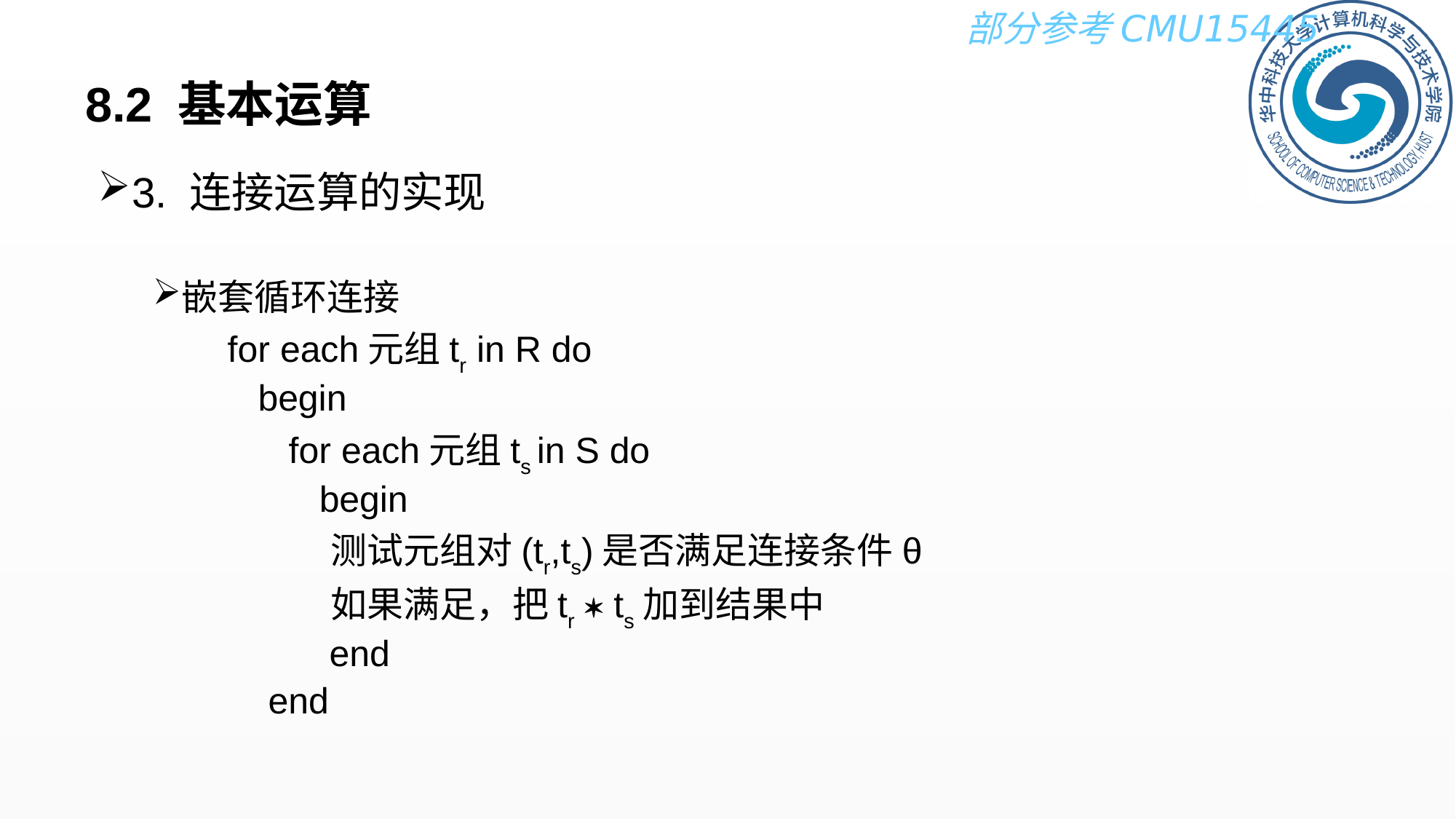

# 8.2 基本运算
3. 连接运算的实现

嵌套循环连接
  for each元组tr in R do
     begin
        for each元组ts in S do
           begin
              测试元组对(tr,ts)是否满足连接条件θ
              如果满足，把tr ∗ ts加到结果中
            end
      end